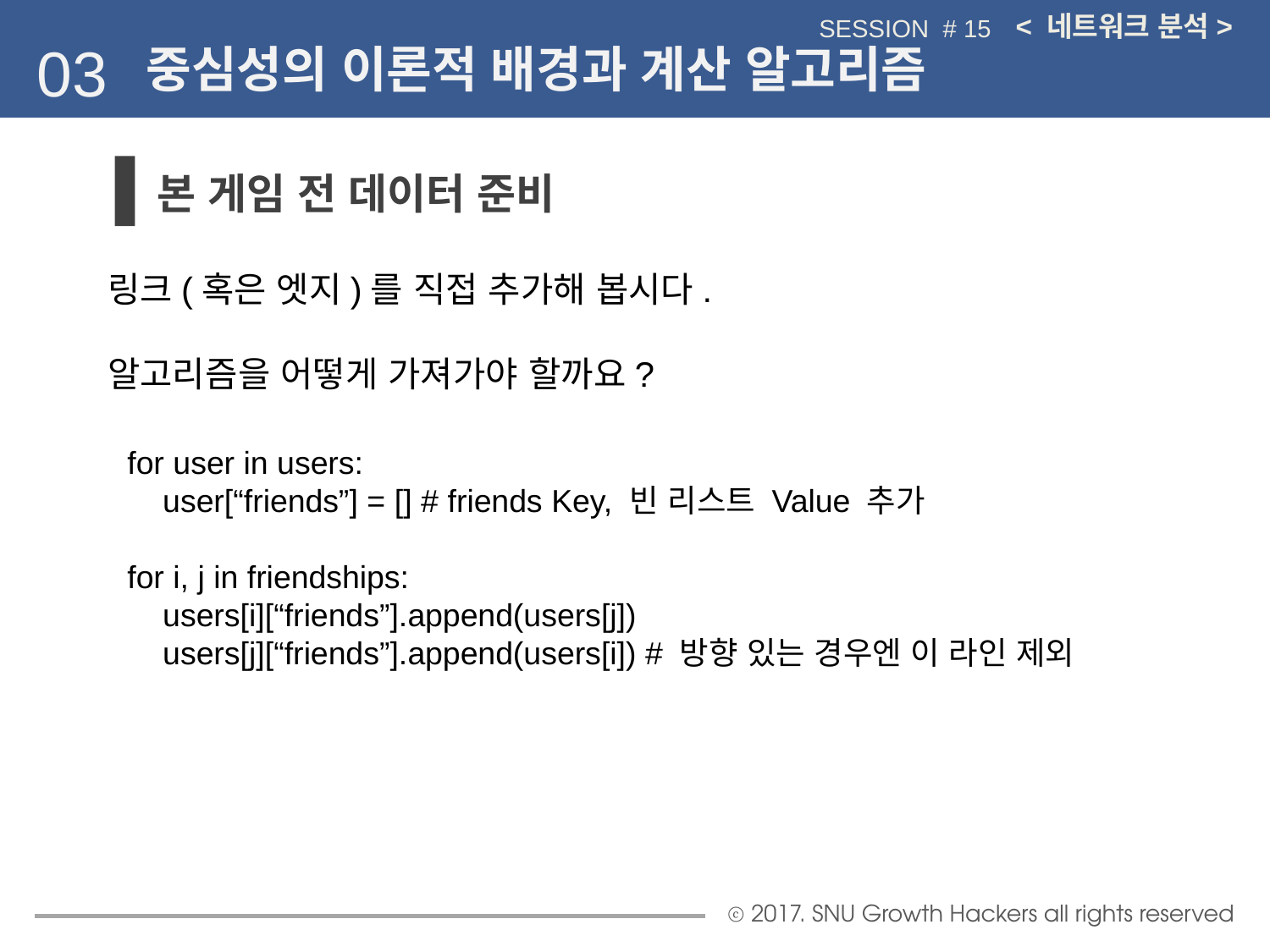

< 네트워크 분석>
SESSION  # 15
03
중심성의 이론적 배경과 계산 알고리즘

본 게임 전 데이터 준비
링크(혹은 엣지)를 직접 추가해 봅시다.
알고리즘을 어떻게 가져가야 할까요?
for user in users:
    user[“friends”] = [] # friends Key, 빈 리스트 Value 추가
for i, j in friendships:
    users[i][“friends”].append(users[j])
    users[j][“friends”].append(users[i]) # 방향 있는 경우엔 이 라인 제외
ⓒ 2017. SNU Growth Hackers all rights reserved